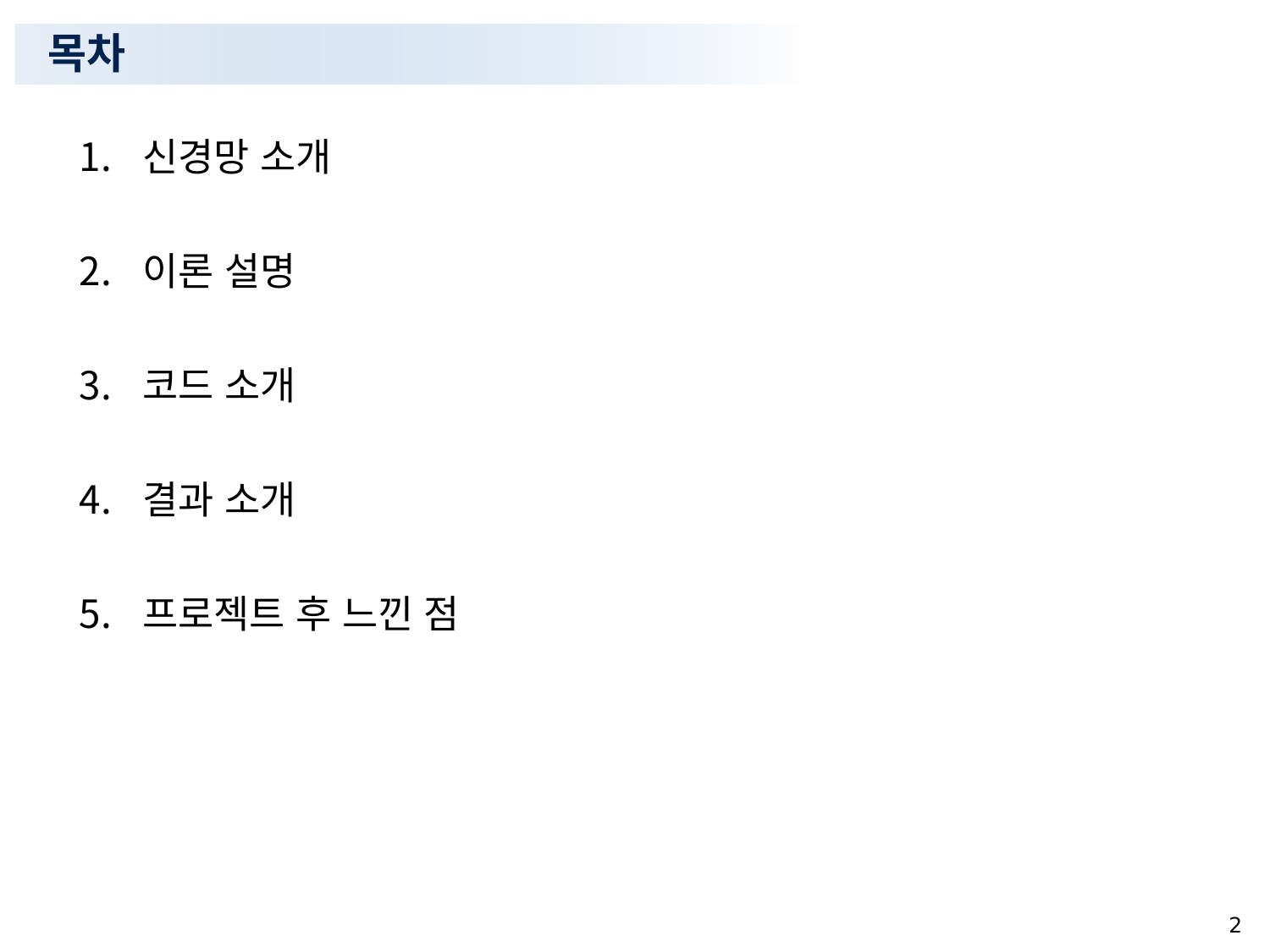

# 목차
신경망 소개

이론 설명

코드 소개

결과 소개

프로젝트 후 느낀 점

2